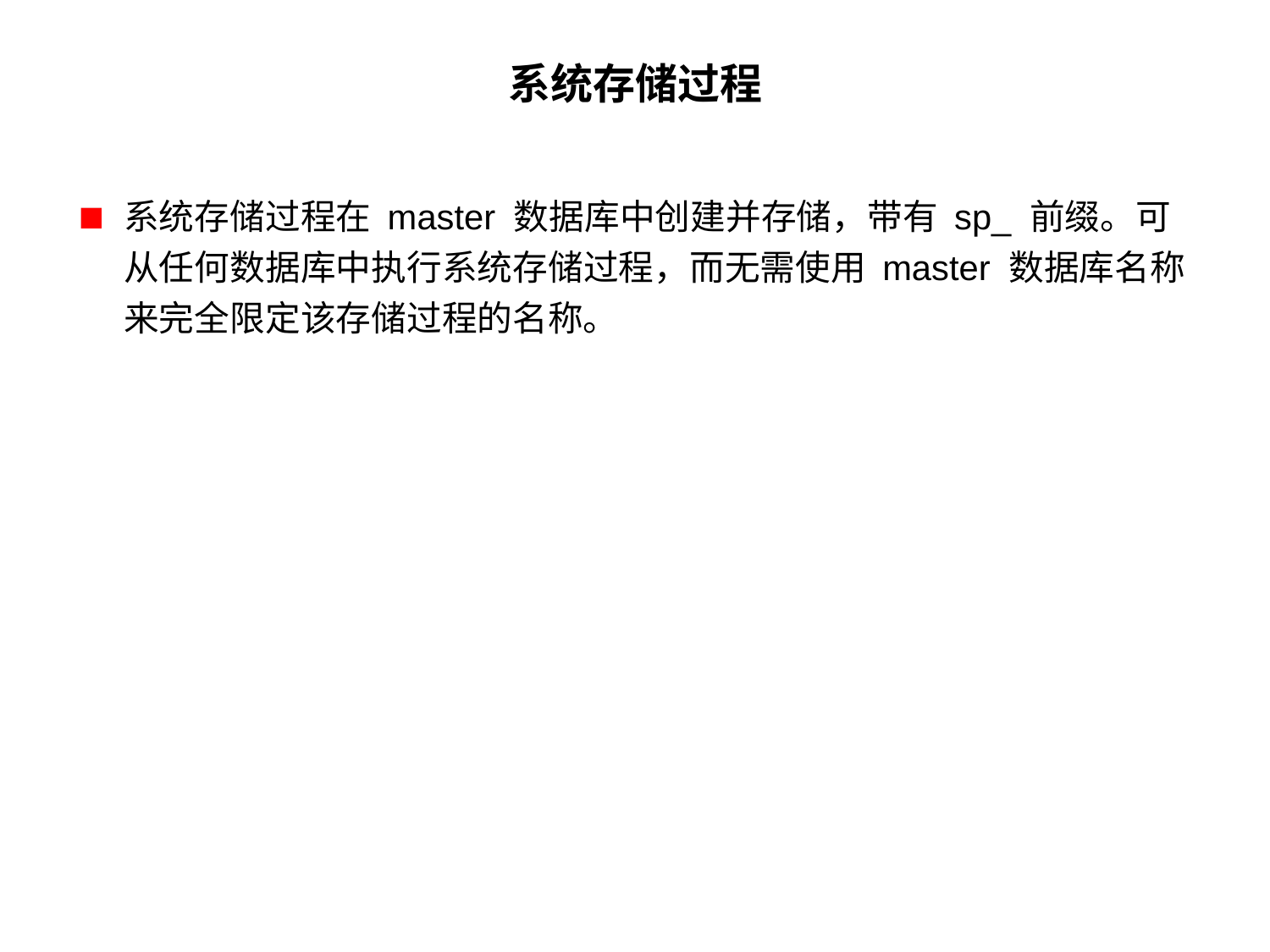

# 系统存储过程
系统存储过程在 master 数据库中创建并存储，带有 sp_ 前缀。可从任何数据库中执行系统存储过程，而无需使用 master 数据库名称来完全限定该存储过程的名称。